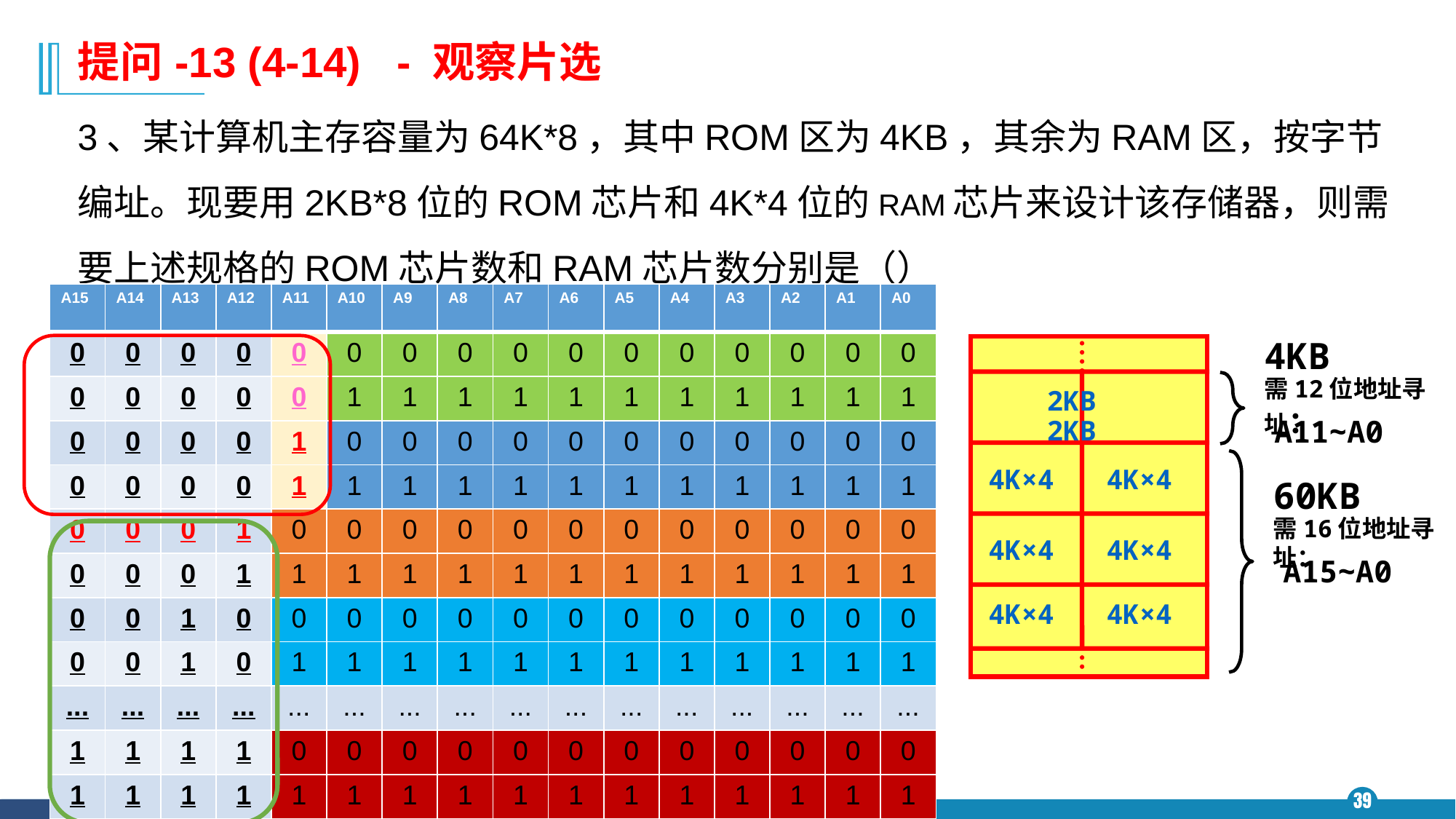

提问-13 (4-14)   - 观察片选
3、某计算机主存容量为64K*8，其中ROM区为4KB，其余为RAM区，按字节编址。现要用2KB*8位的ROM芯片和4K*4位的RAM芯片来设计该存储器，则需要上述规格的ROM芯片数和RAM芯片数分别是（）
| A15 | A14 | A13 | A12 | A11 | A10 | A9 | A8 | A7 | A6 | A5 | A4 | A3 | A2 | A1 | A0 |
| --- | --- | --- | --- | --- | --- | --- | --- | --- | --- | --- | --- | --- | --- | --- | --- |
| 0 | 0 | 0 | 0 | 0 | 0 | 0 | 0 | 0 | 0 | 0 | 0 | 0 | 0 | 0 | 0 |
| 0 | 0 | 0 | 0 | 0 | 1 | 1 | 1 | 1 | 1 | 1 | 1 | 1 | 1 | 1 | 1 |
| 0 | 0 | 0 | 0 | 1 | 0 | 0 | 0 | 0 | 0 | 0 | 0 | 0 | 0 | 0 | 0 |
| 0 | 0 | 0 | 0 | 1 | 1 | 1 | 1 | 1 | 1 | 1 | 1 | 1 | 1 | 1 | 1 |
| 0 | 0 | 0 | 1 | 0 | 0 | 0 | 0 | 0 | 0 | 0 | 0 | 0 | 0 | 0 | 0 |
| 0 | 0 | 0 | 1 | 1 | 1 | 1 | 1 | 1 | 1 | 1 | 1 | 1 | 1 | 1 | 1 |
| 0 | 0 | 1 | 0 | 0 | 0 | 0 | 0 | 0 | 0 | 0 | 0 | 0 | 0 | 0 | 0 |
| 0 | 0 | 1 | 0 | 1 | 1 | 1 | 1 | 1 | 1 | 1 | 1 | 1 | 1 | 1 | 1 |
| ... | ... | ... | ... | ... | ... | ... | ... | ... | ... | ... | ... | ... | ... | ... | ... |
| 1 | 1 | 1 | 1 | 0 | 0 | 0 | 0 | 0 | 0 | 0 | 0 | 0 | 0 | 0 | 0 |
| 1 | 1 | 1 | 1 | 1 | 1 | 1 | 1 | 1 | 1 | 1 | 1 | 1 | 1 | 1 | 1 |

2KB
2KB

4K×4
4K×4

4K×4
4K×4

4K×4
4K×4

4KB
需12位地址寻址：

A11∼A0

60KB
需16位地址寻址：
A15∼A0